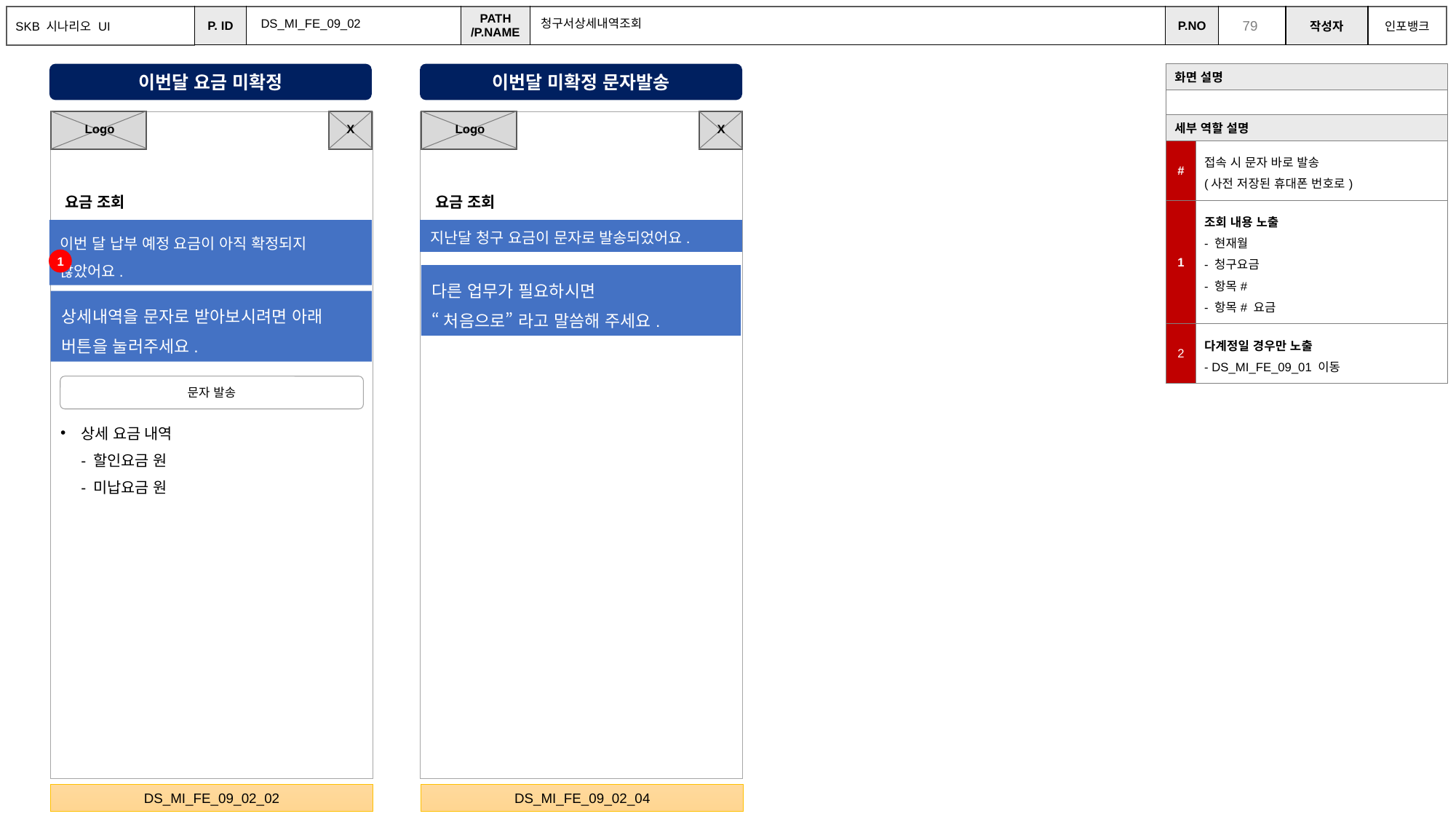

DS_MI_FE_09_02
청구서상세내역조회
| 화면 설명 |  |
| --- | --- |
|  |  |
| 세부 역할 설명 |  |
| # | 접속 시 문자 바로 발송 (사전 저장된 휴대폰 번호로) |
| 1 | 조회 내용 노출 - 현재월 - 청구요금 - 항목# - 항목# 요금 |
| 2 | 다계정일 경우만 노출 - DS\_MI\_FE\_09\_01 이동 |
이번달 요금 미확정
이번달 미확정 문자발송

X

X

Logo

Logo
요금 조회
요금 조회
이번 달 납부 예정 요금이 아직 확정되지 않았어요.
지난달 청구 요금이 문자로 발송되었어요.
1
다른 업무가 필요하시면
“처음으로” 라고 말씀해 주세요.
상세내역을 문자로 받아보시려면 아래 버튼을 눌러주세요.

문자 발송
상세 요금 내역
- 할인요금 원
- 미납요금 원
DS_MI_FE_09_02_02
DS_MI_FE_09_02_04